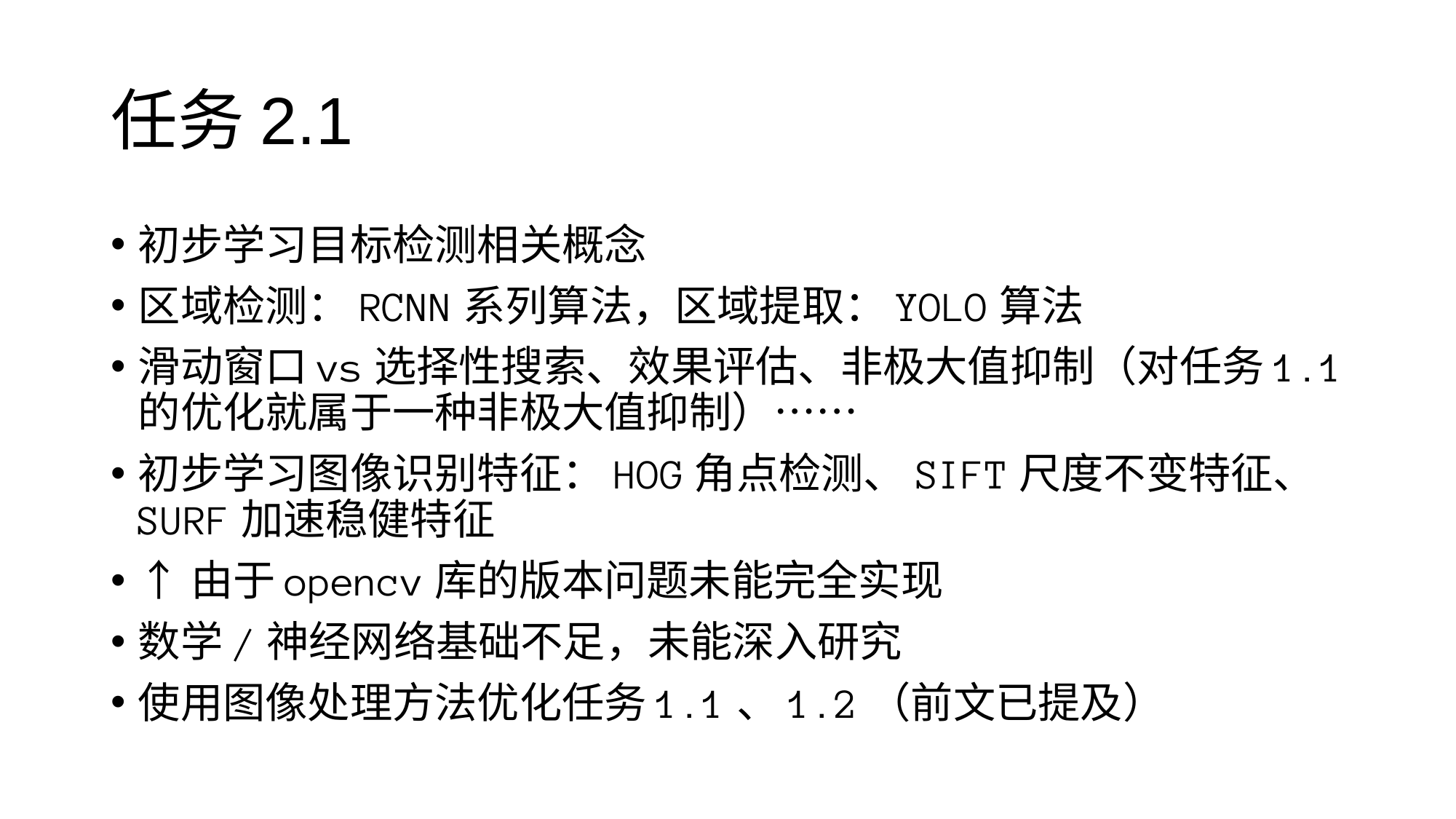

# 任务2.1
初步学习目标检测相关概念
区域检测：RCNN系列算法，区域提取：YOLO算法
滑动窗口vs选择性搜索、效果评估、非极大值抑制（对任务1.1的优化就属于一种非极大值抑制）……
初步学习图像识别特征：HOG角点检测、SIFT尺度不变特征、SURF加速稳健特征
↑由于opencv库的版本问题未能完全实现
数学/神经网络基础不足，未能深入研究
使用图像处理方法优化任务1.1、1.2（前文已提及）